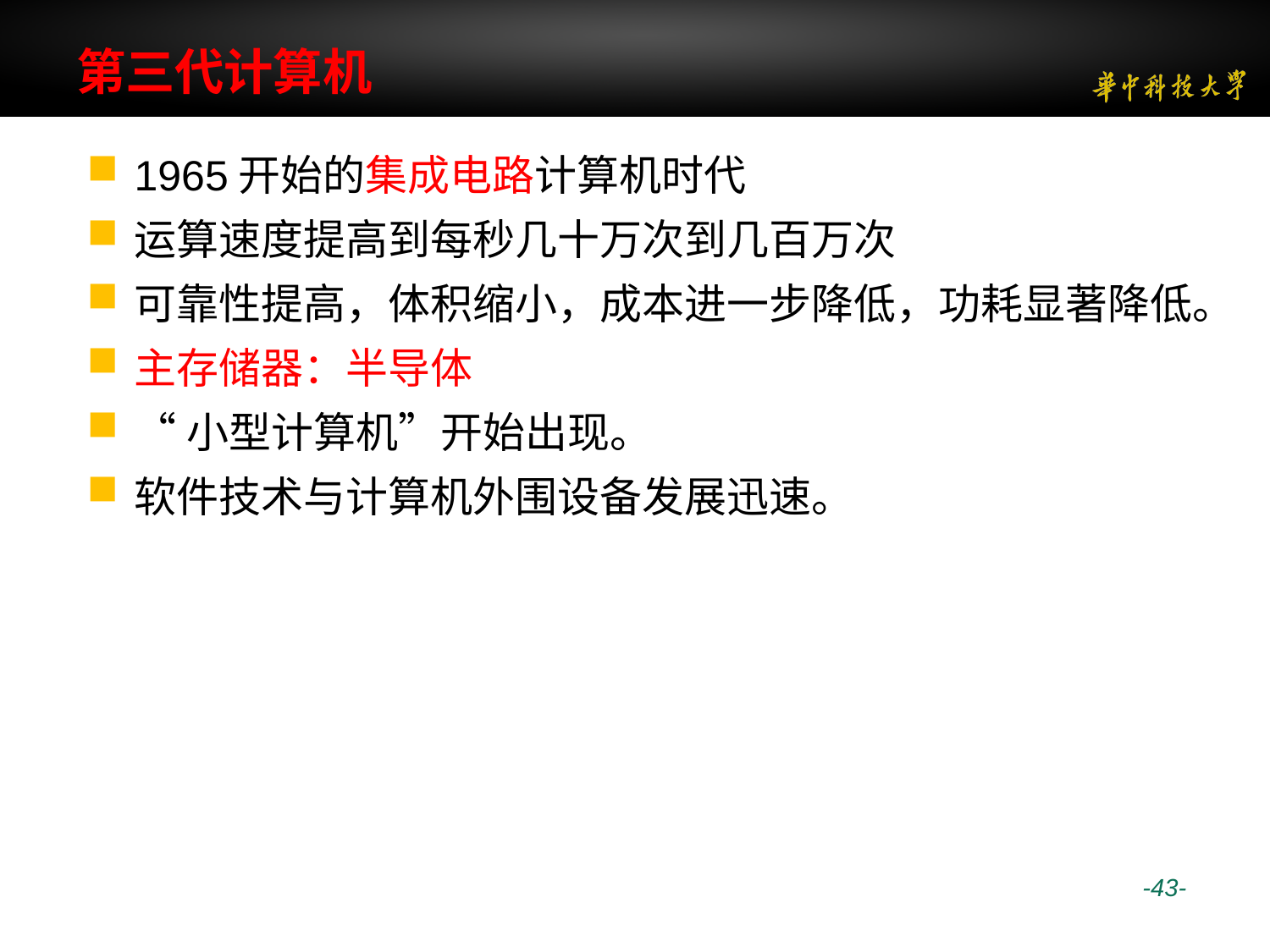

# 第三代计算机
1965开始的集成电路计算机时代
运算速度提高到每秒几十万次到几百万次
可靠性提高，体积缩小，成本进一步降低，功耗显著降低。
主存储器：半导体
“小型计算机”开始出现。
软件技术与计算机外围设备发展迅速。
 -43-